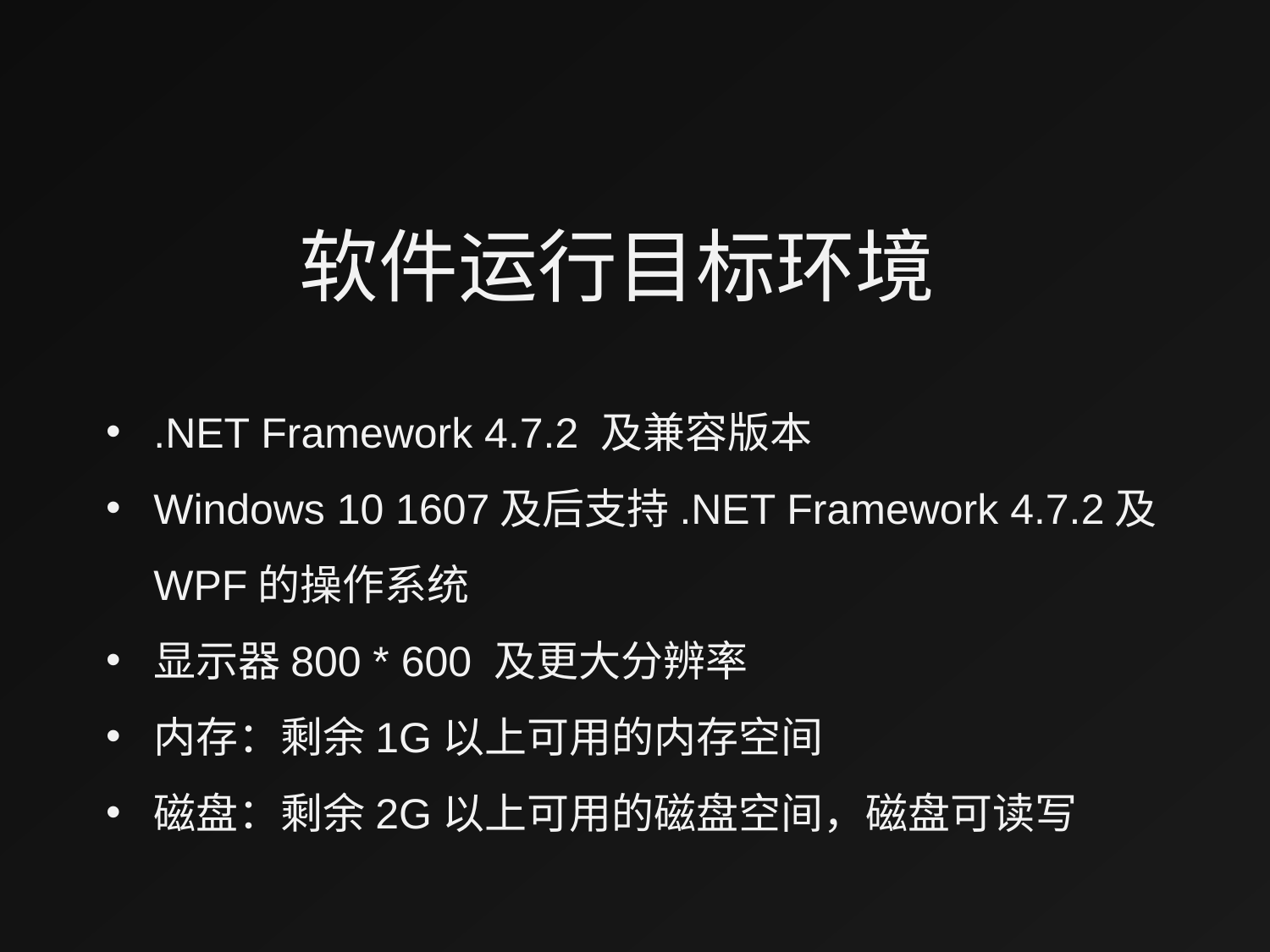

软件运行目标环境
.NET Framework 4.7.2 及兼容版本
Windows 10 1607及后支持.NET Framework 4.7.2及WPF的操作系统
显示器800 * 600 及更大分辨率
内存：剩余1G以上可用的内存空间
磁盘：剩余2G以上可用的磁盘空间，磁盘可读写